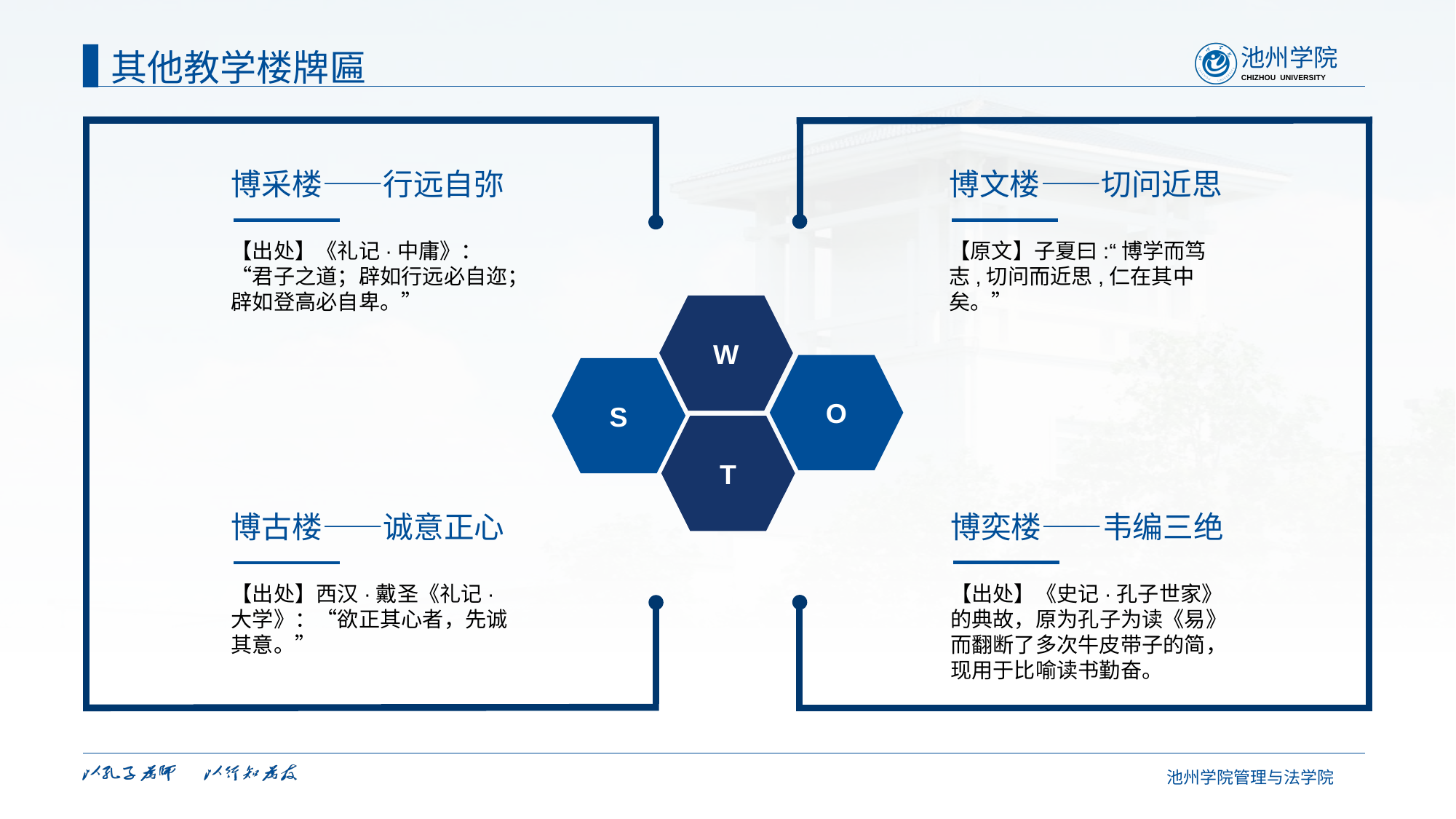

其他教学楼牌匾

博采楼——行远自弥
【出处】《礼记·中庸》：“君子之道；辟如行远必自迩；辟如登高必自卑。”
博文楼——切问近思
【原文】子夏曰:“博学而笃志,切问而近思,仁在其中矣。”
W
O
S
T
博奕楼——韦编三绝
【出处】《史记·孔子世家》的典故，原为孔子为读《易》而翻断了多次牛皮带子的简，现用于比喻读书勤奋。
博古楼——诚意正心
【出处】西汉·戴圣《礼记·大学》：“欲正其心者，先诚其意。”